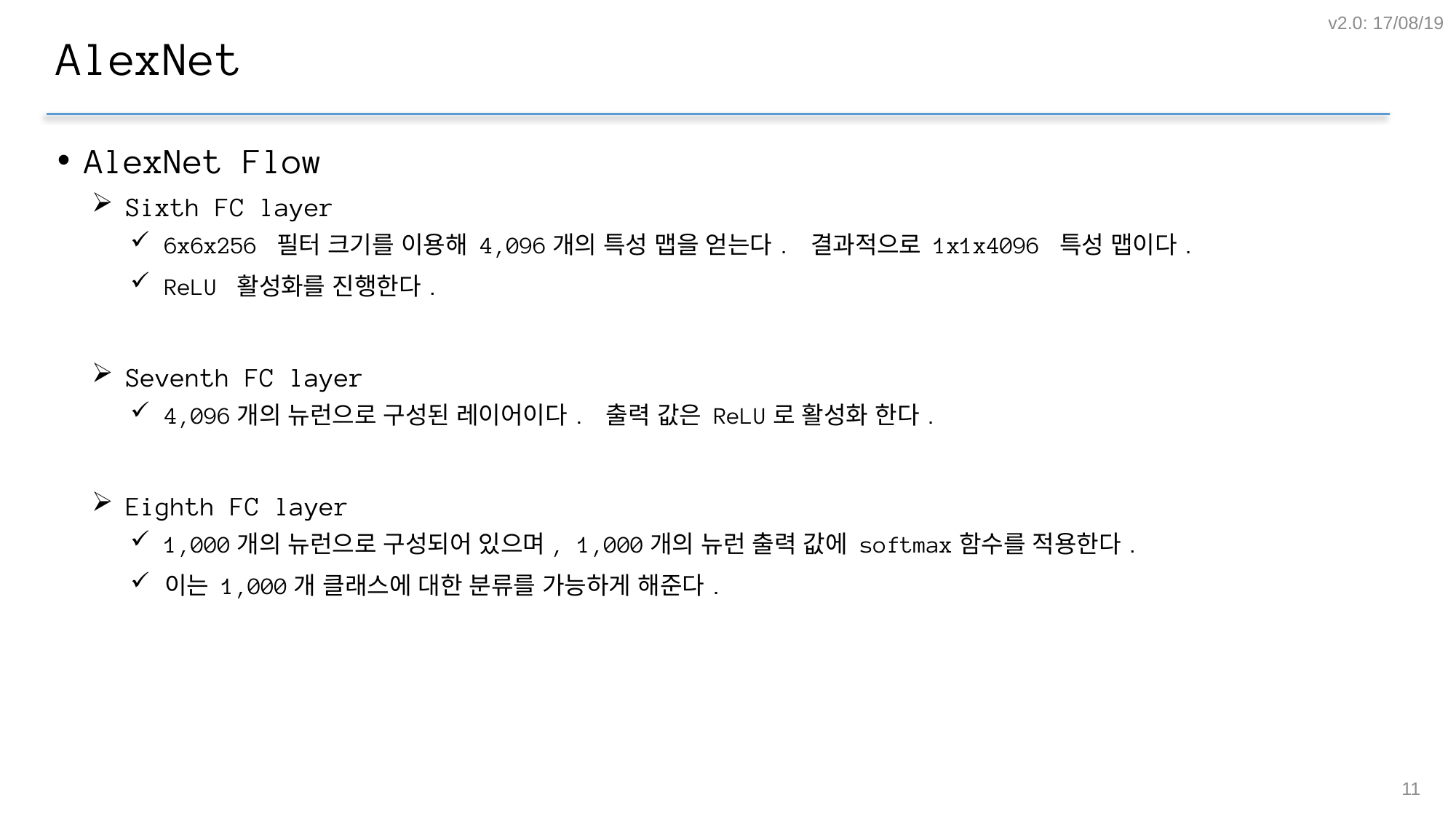

v2.0: 17/08/19
# AlexNet
AlexNet Flow
Sixth FC layer
6x6x256 필터 크기를 이용해 4,096개의 특성 맵을 얻는다. 결과적으로 1x1x4096 특성 맵이다.
ReLU 활성화를 진행한다.

Seventh FC layer
4,096개의 뉴런으로 구성된 레이어이다. 출력 값은 ReLU로 활성화 한다.

Eighth FC layer
1,000개의 뉴런으로 구성되어 있으며, 1,000개의 뉴런 출력 값에 softmax함수를 적용한다.
이는 1,000개 클래스에 대한 분류를 가능하게 해준다.

11